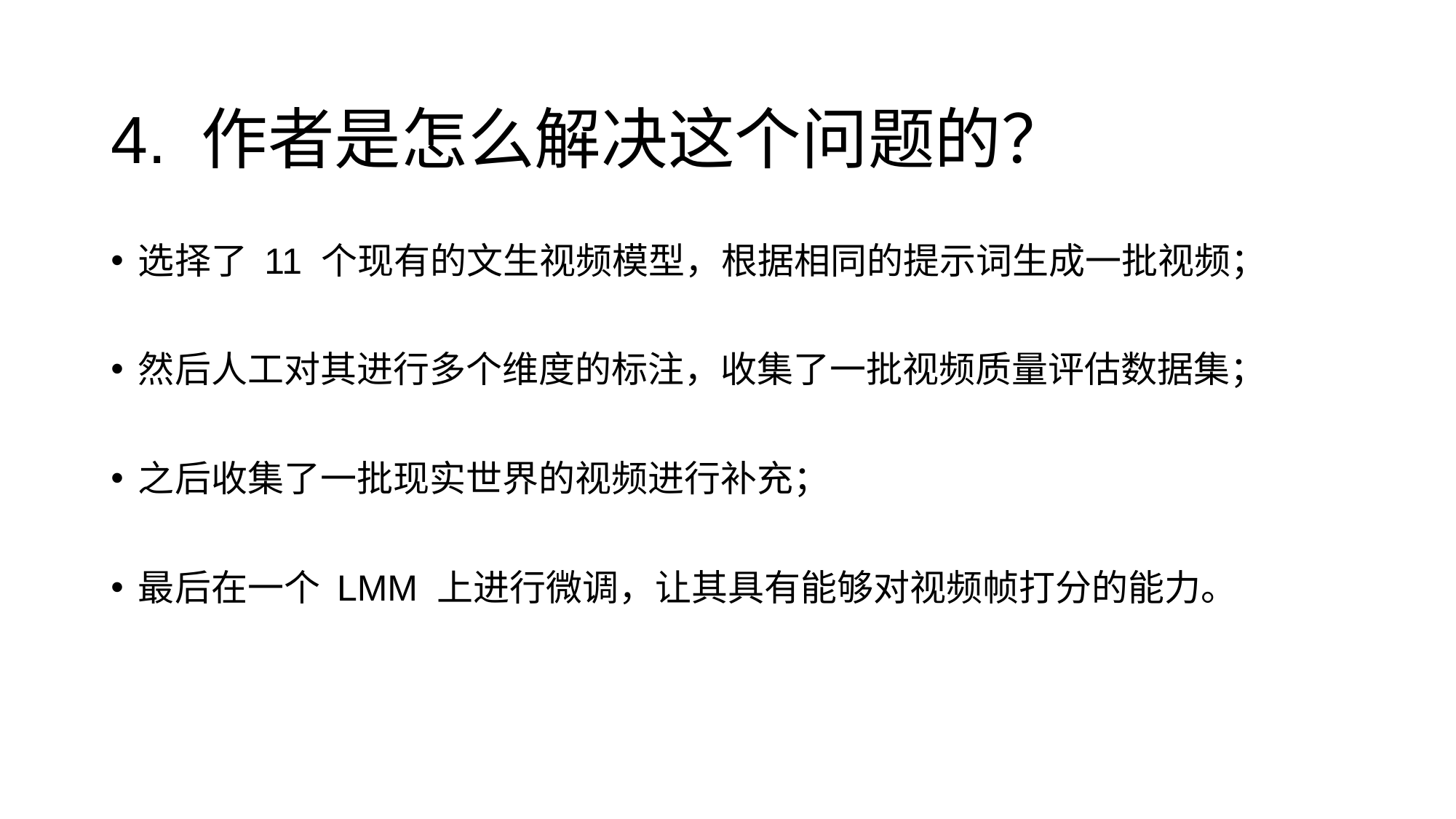

# 4. 作者是怎么解决这个问题的？
选择了 11 个现有的文生视频模型，根据相同的提示词生成一批视频；

然后人工对其进行多个维度的标注，收集了一批视频质量评估数据集；

之后收集了一批现实世界的视频进行补充；

最后在一个 LMM 上进行微调，让其具有能够对视频帧打分的能力。